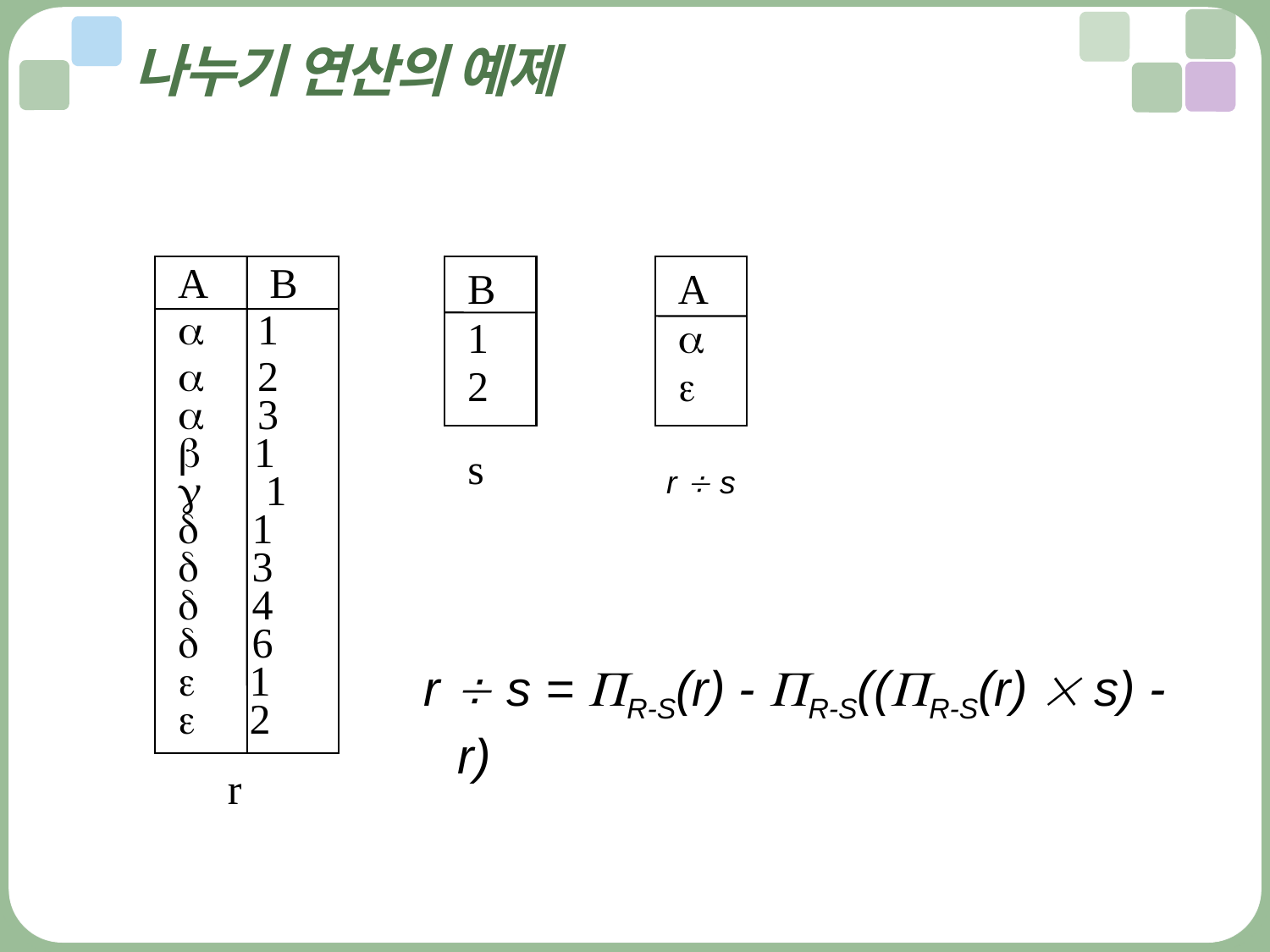

# 나누기 연산의 예제
 A      B
 α     1
 α     2
 α     3
 β     1
 γ      1
 δ     1
 δ     3
 δ     4
 δ     6
 ε     1
 ε     2

r
 B
 1
 2

s
 A
 α
 ε

r ÷ s
 r ÷ s = ΠR-S(r) - ΠR-S((ΠR-S(r) × s) - r)